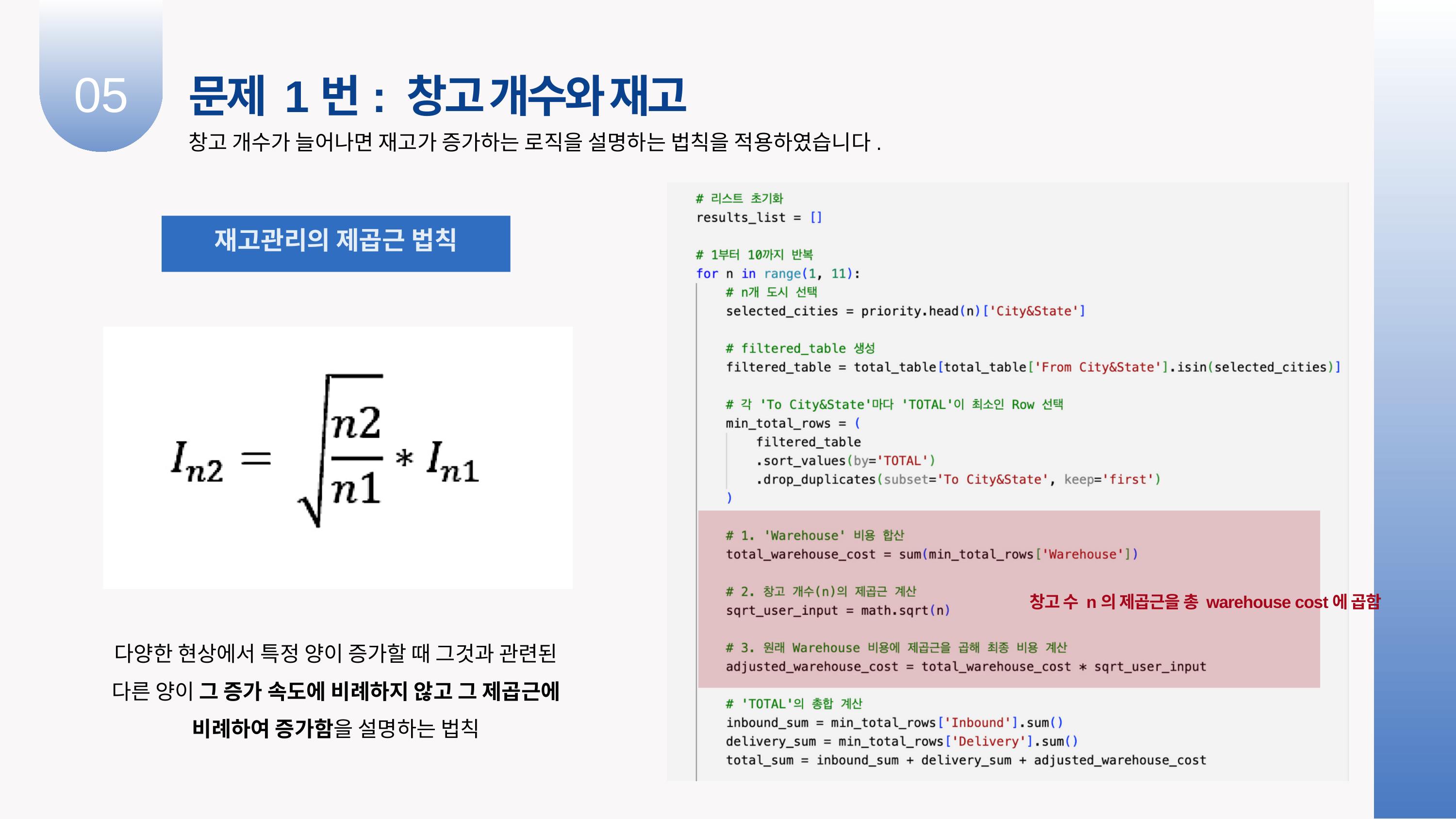

05
문제 1번: 창고 개수와 재고
창고 개수가 늘어나면 재고가 증가하는 로직을 설명하는 법칙을 적용하였습니다.

재고관리의 제곱근 법칙

창고 수 n의 제곱근을 총 warehouse cost에 곱함
다양한 현상에서 특정 양이 증가할 때 그것과 관련된 다른 양이 그 증가 속도에 비례하지 않고 그 제곱근에 비례하여 증가함을 설명하는 법칙